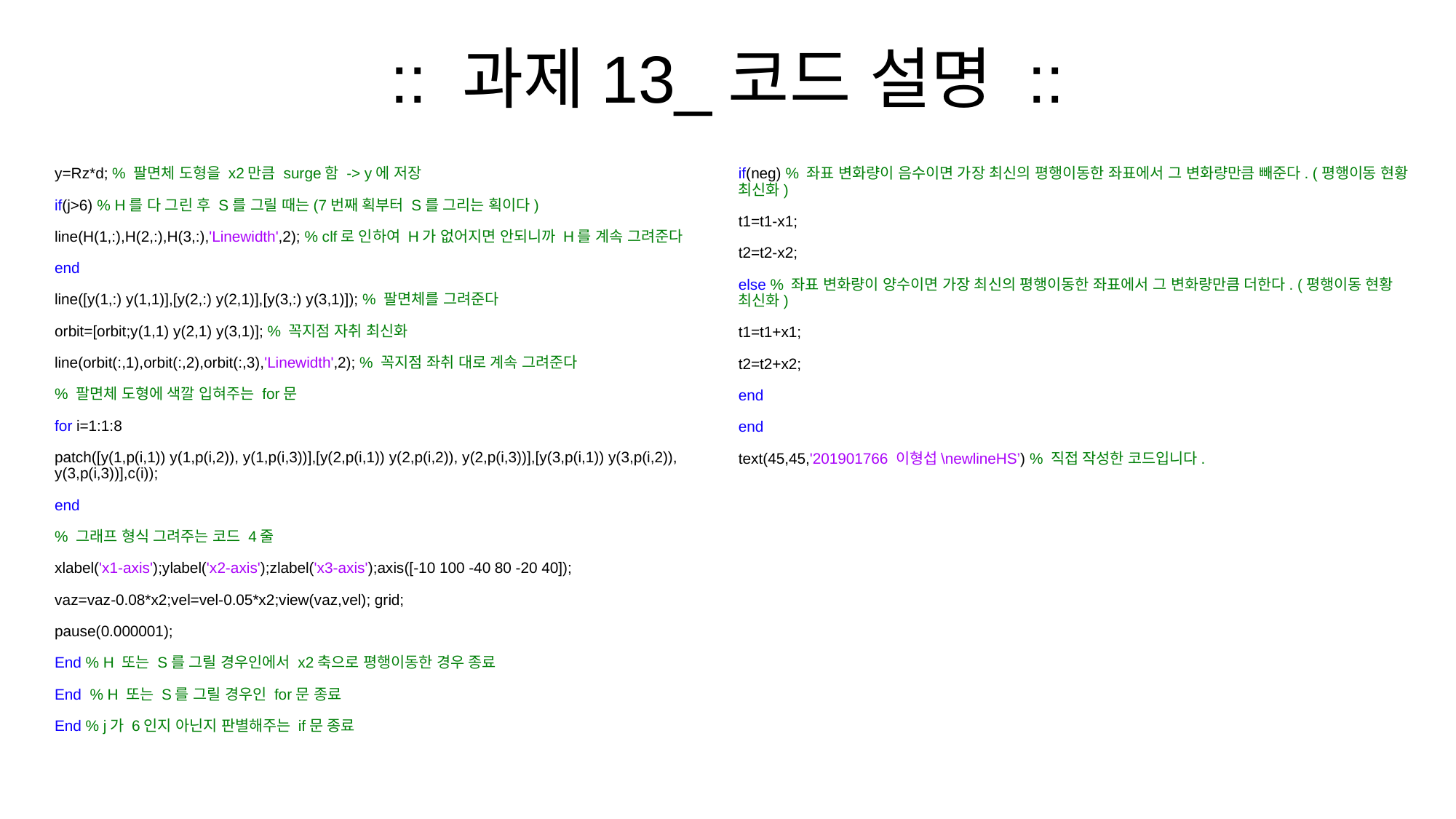

# :: 과제13_코드 설명 ::
y=Rz*d; % 팔면체 도형을 x2만큼 surge함 -> y에 저장
if(j>6) % H를 다 그린 후 S를 그릴 때는(7번째 획부터 S를 그리는 획이다)
line(H(1,:),H(2,:),H(3,:),'Linewidth',2); % clf로 인하여 H가 없어지면 안되니까 H를 계속 그려준다
end
line([y(1,:) y(1,1)],[y(2,:) y(2,1)],[y(3,:) y(3,1)]); % 팔면체를 그려준다
orbit=[orbit;y(1,1) y(2,1) y(3,1)]; % 꼭지점 자취 최신화
line(orbit(:,1),orbit(:,2),orbit(:,3),'Linewidth',2); % 꼭지점 좌취 대로 계속 그려준다
% 팔면체 도형에 색깔 입혀주는 for문
for i=1:1:8
patch([y(1,p(i,1)) y(1,p(i,2)), y(1,p(i,3))],[y(2,p(i,1)) y(2,p(i,2)), y(2,p(i,3))],[y(3,p(i,1)) y(3,p(i,2)), y(3,p(i,3))],c(i));
end
% 그래프 형식 그려주는 코드 4줄
xlabel('x1-axis');ylabel('x2-axis');zlabel('x3-axis');axis([-10 100 -40 80 -20 40]);
vaz=vaz-0.08*x2;vel=vel-0.05*x2;view(vaz,vel); grid;
pause(0.000001);
End % H 또는 S를 그릴 경우인에서 x2축으로 평행이동한 경우 종료
End  % H 또는 S를 그릴 경우인 for문 종료
End % j가 6인지 아닌지 판별해주는 if문 종료
if(neg) % 좌표 변화량이 음수이면 가장 최신의 평행이동한 좌표에서 그 변화량만큼 빼준다. (평행이동 현황 최신화)
t1=t1-x1;
t2=t2-x2;
else % 좌표 변화량이 양수이면 가장 최신의 평행이동한 좌표에서 그 변화량만큼 더한다. (평행이동 현황 최신화)
t1=t1+x1;
t2=t2+x2;
end
end
text(45,45,'201901766 이형섭\newlineHS’) % 직접 작성한 코드입니다.